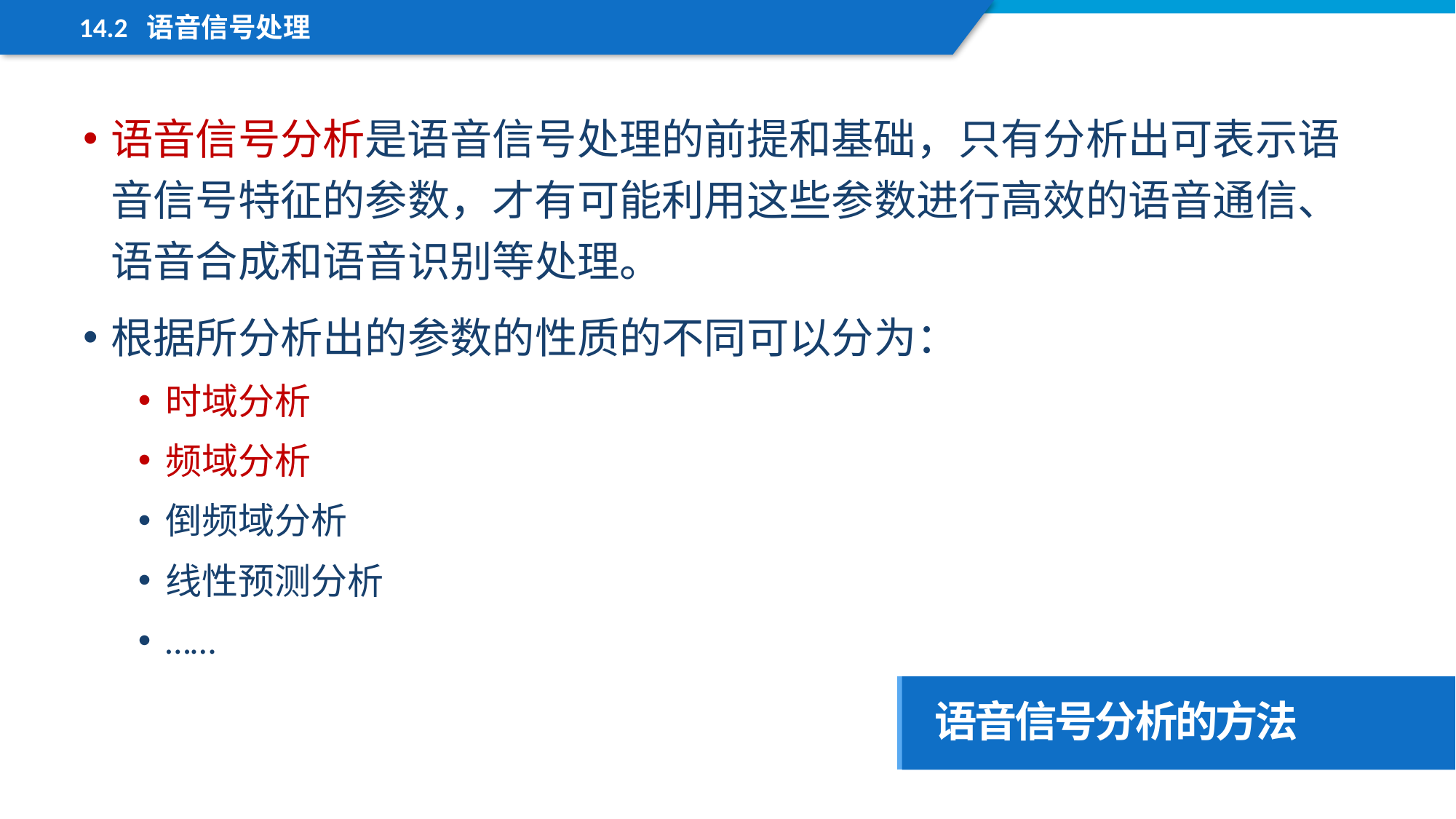

14.2  语音信号处理
语音信号分析是语音信号处理的前提和基础，只有分析出可表示语音信号特征的参数，才有可能利用这些参数进行高效的语音通信、语音合成和语音识别等处理。
根据所分析出的参数的性质的不同可以分为：
时域分析
频域分析
倒频域分析
线性预测分析
……

语音信号分析的方法